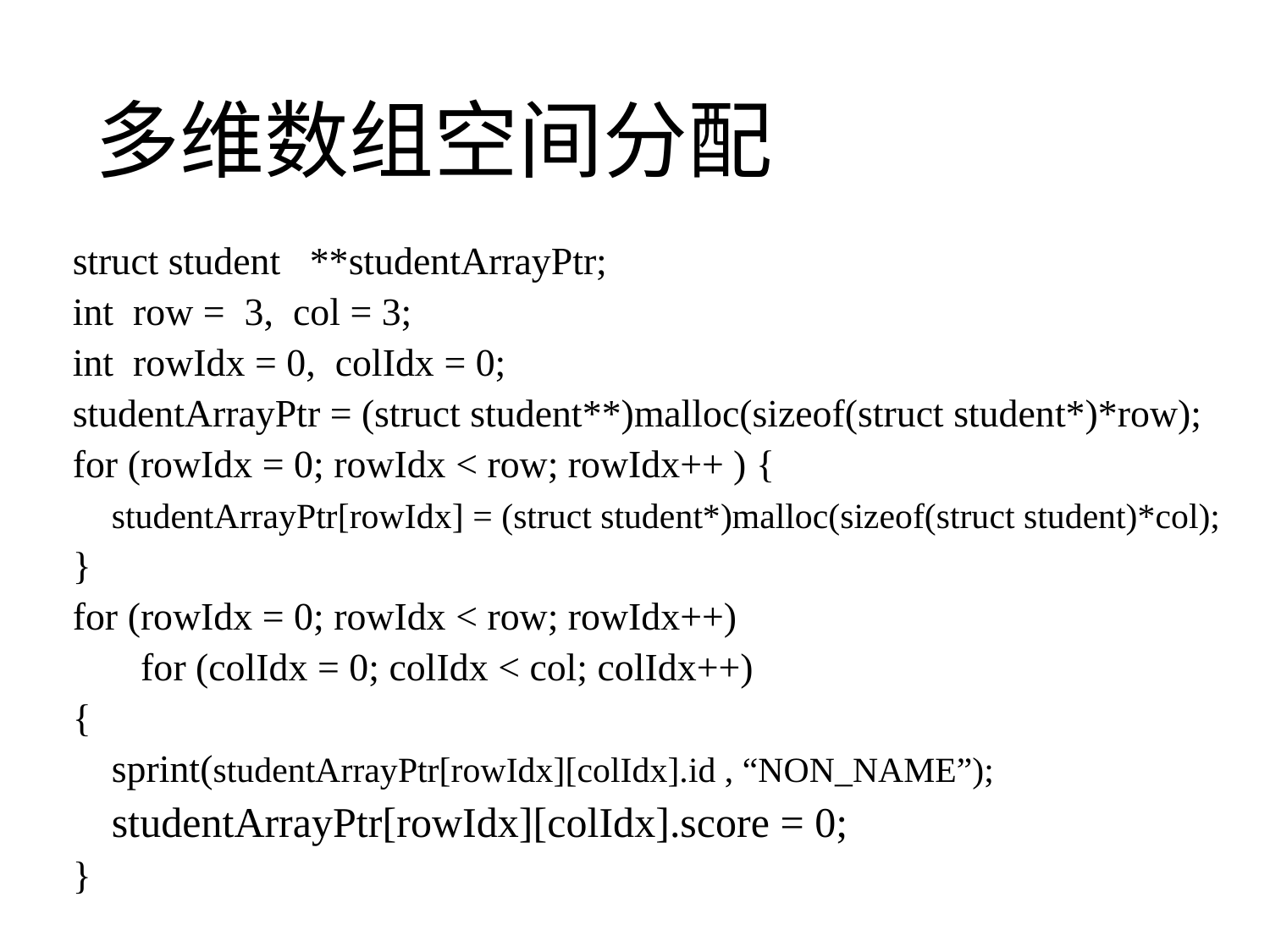

多维数组空间分配
struct student   **studentArrayPtr;
int  row =  3,  col = 3;
int  rowIdx = 0,  colIdx = 0;
studentArrayPtr = (struct student**)malloc(sizeof(struct student*)*row);
for (rowIdx = 0; rowIdx < row; rowIdx++ ) {
    studentArrayPtr[rowIdx] = (struct student*)malloc(sizeof(struct student)*col);
}
for (rowIdx = 0; rowIdx < row; rowIdx++)
       for (colIdx = 0; colIdx < col; colIdx++)
{
    sprint(studentArrayPtr[rowIdx][colIdx].id , “NON_NAME”);
    studentArrayPtr[rowIdx][colIdx].score = 0;
}